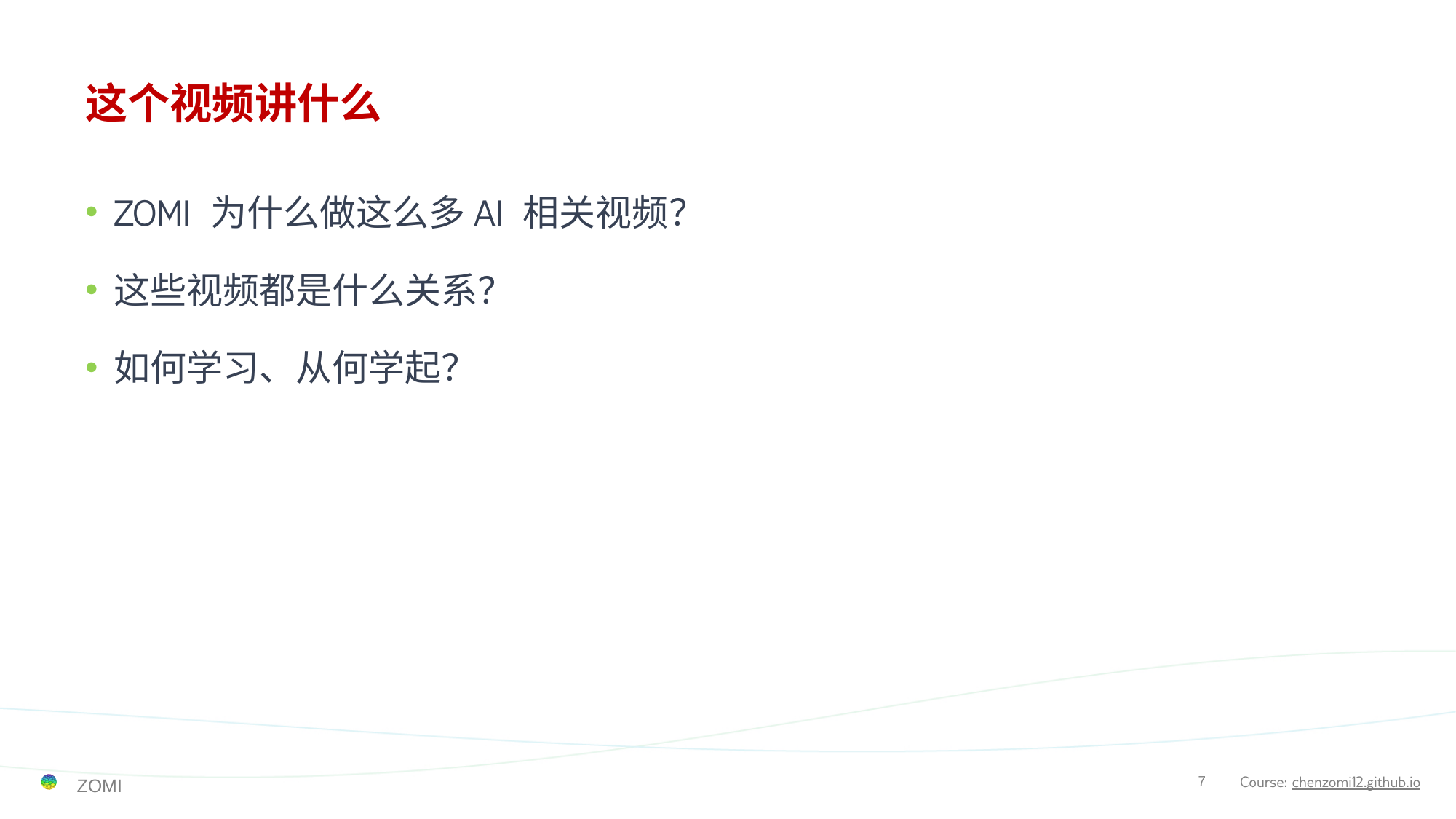

# 这个视频讲什么
ZOMI 为什么做这么多AI 相关视频？
这些视频都是什么关系？
如何学习、从何学起？